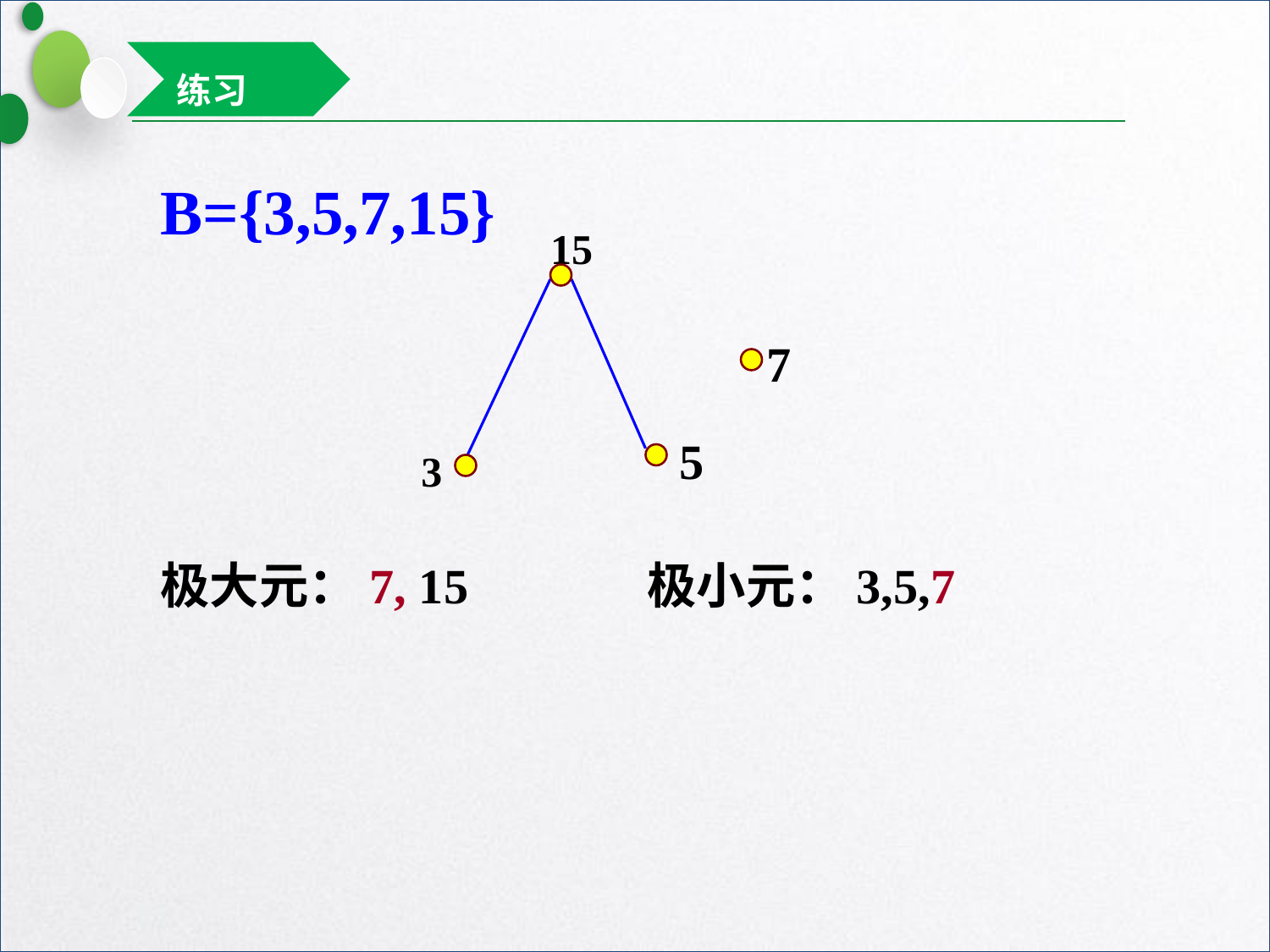

练习
B={3,5,7,15}
15

7

5
3

极大元：7, 15
极小元：3,5,7